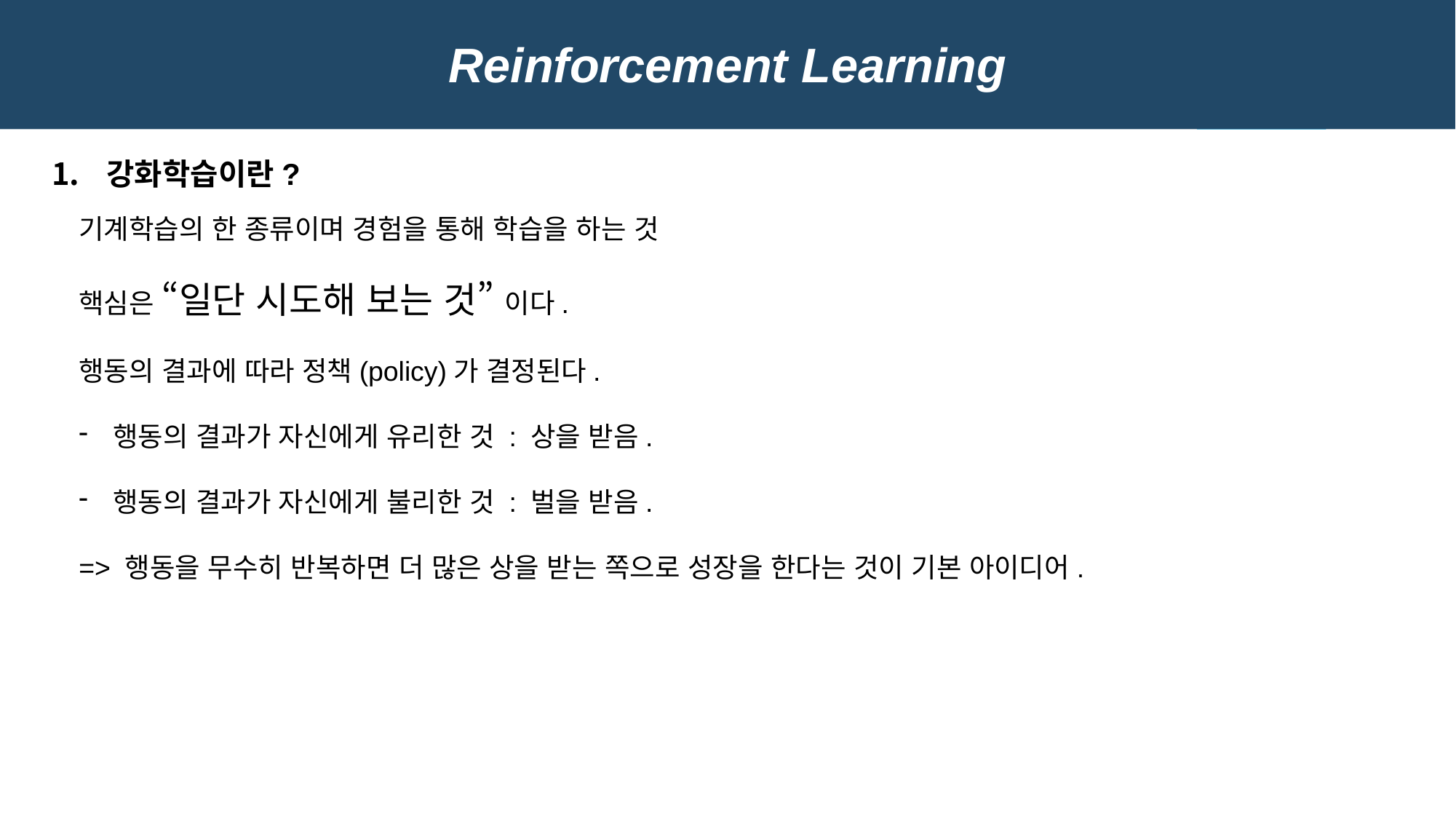

Reinforcement Learning

강화학습이란?

기계학습의 한 종류이며 경험을 통해 학습을 하는 것

핵심은 “일단 시도해 보는 것” 이다.

행동의 결과에 따라 정책(policy)가 결정된다.

행동의 결과가 자신에게 유리한 것 : 상을 받음.

행동의 결과가 자신에게 불리한 것 : 벌을 받음.

=> 행동을 무수히 반복하면 더 많은 상을 받는 쪽으로 성장을 한다는 것이 기본 아이디어.